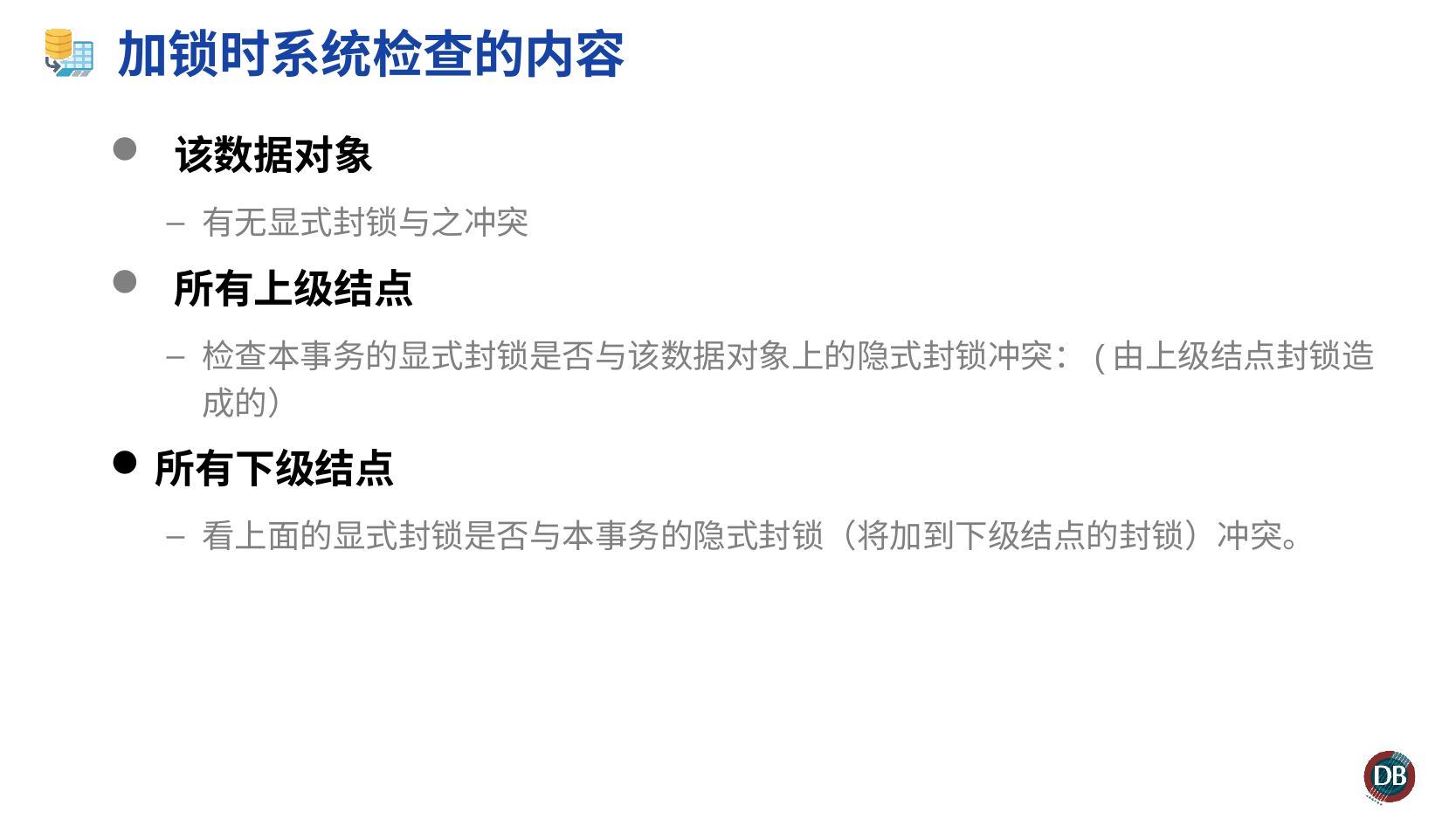

# 加锁时系统检查的内容
 该数据对象
有无显式封锁与之冲突
 所有上级结点
检查本事务的显式封锁是否与该数据对象上的隐式封锁冲突：(由上级结点封锁造成的）
所有下级结点
看上面的显式封锁是否与本事务的隐式封锁（将加到下级结点的封锁）冲突。